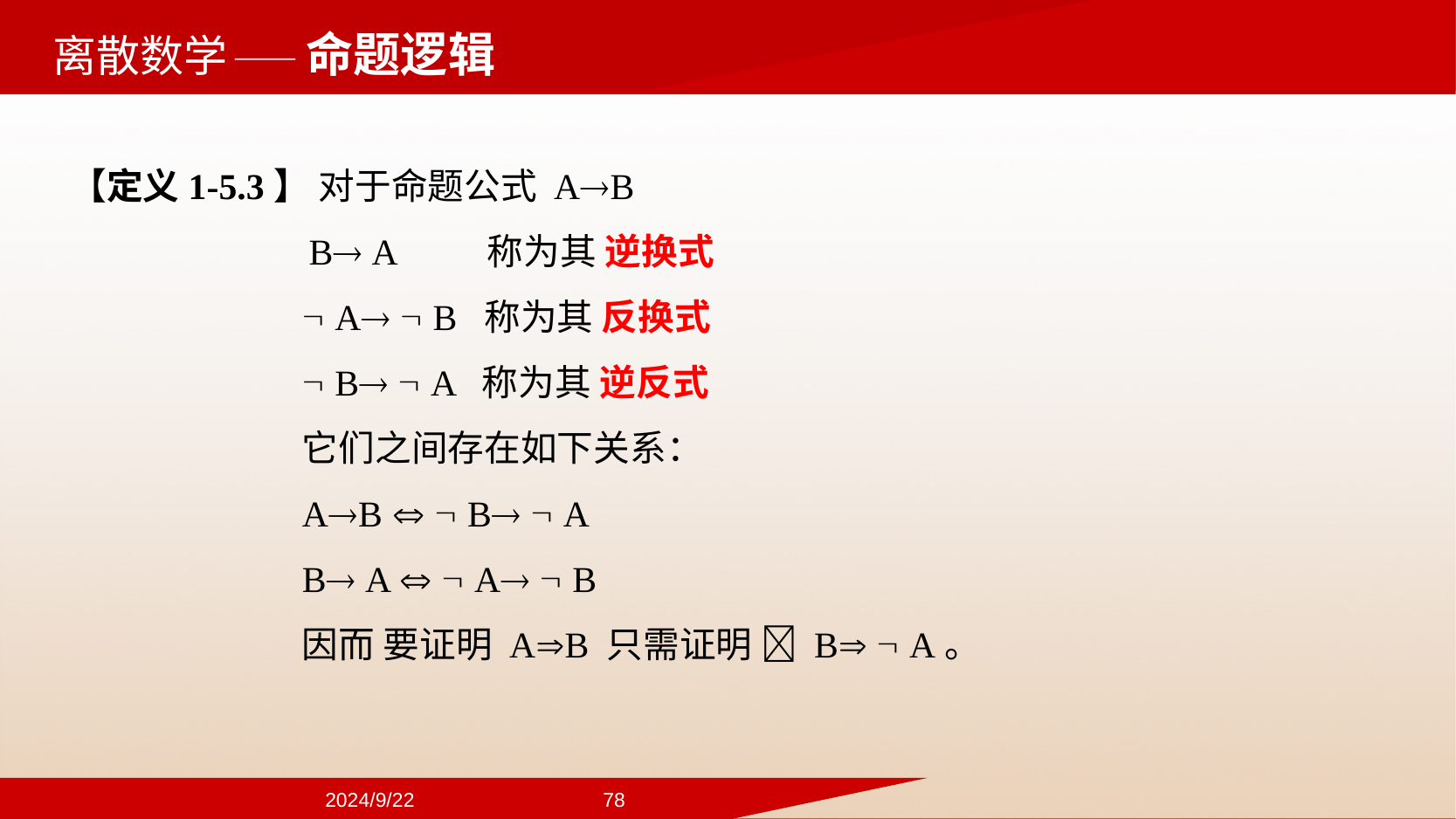

——命题逻辑
【定义1-5.3】 对于命题公式 A→B
                          B→ A         称为其 逆换式
¬ A→ ¬ B  称为其 反换式
¬ B→ ¬ A  称为其 逆反式
它们之间存在如下关系：
A→B ⇔ ¬ B→ ¬ A
B→ A ⇔ ¬ A→ ¬ B
因而 要证明 A⇒B 只需证明 ¬ B⇒ ¬ A。
2024/9/22
78